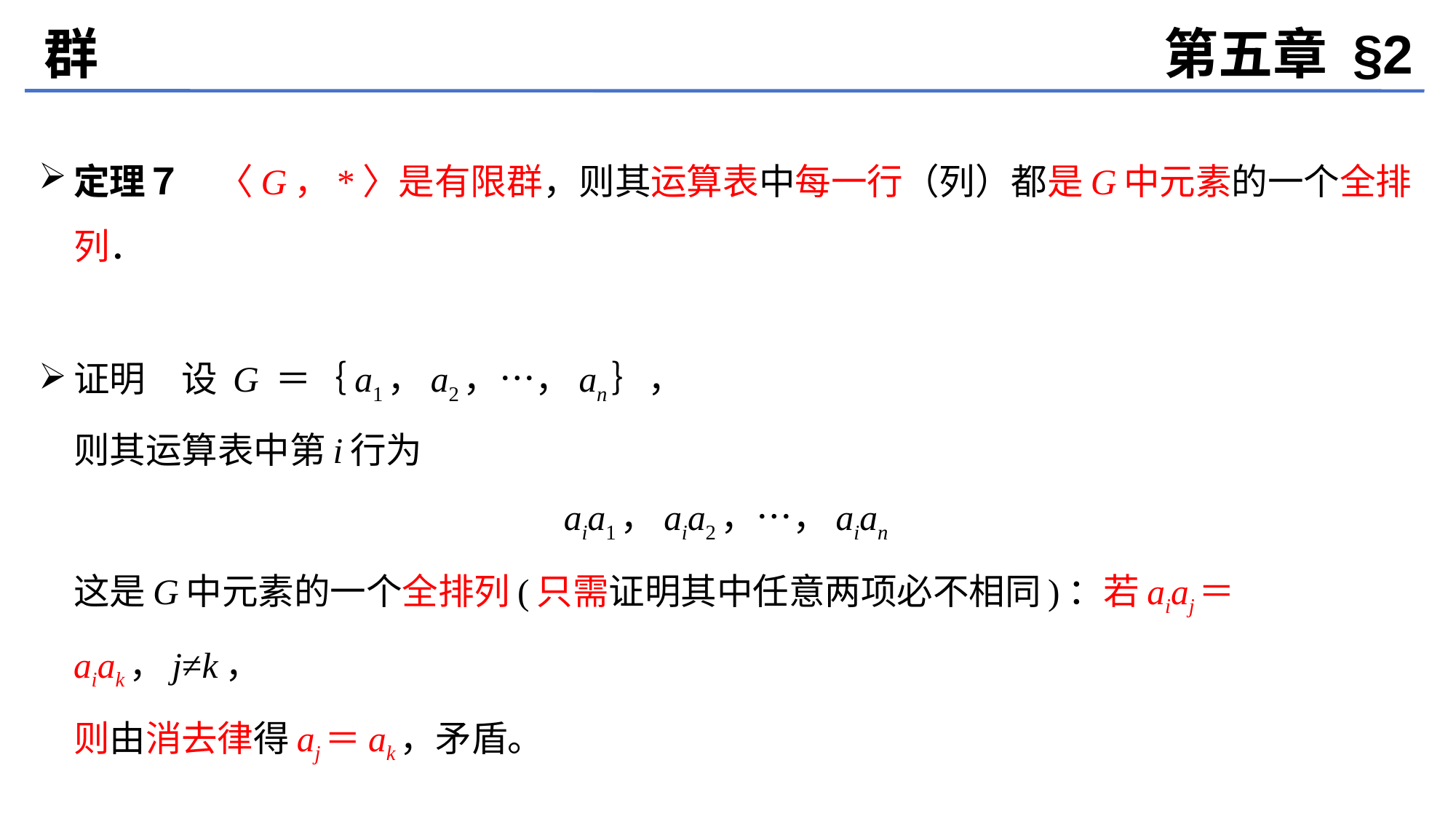

群
第五章 §2
定理７　〈G，*〉是有限群，则其运算表中每一行（列）都是G中元素的一个全排列．

证明　设 G ＝｛a1，a2，…，an｝，
	则其运算表中第i行为
aia1，aia2，…，aian
	这是G中元素的一个全排列(只需证明其中任意两项必不相同)：若aiaj＝aiak，j≠k，
	则由消去律得aj＝ak，矛盾。